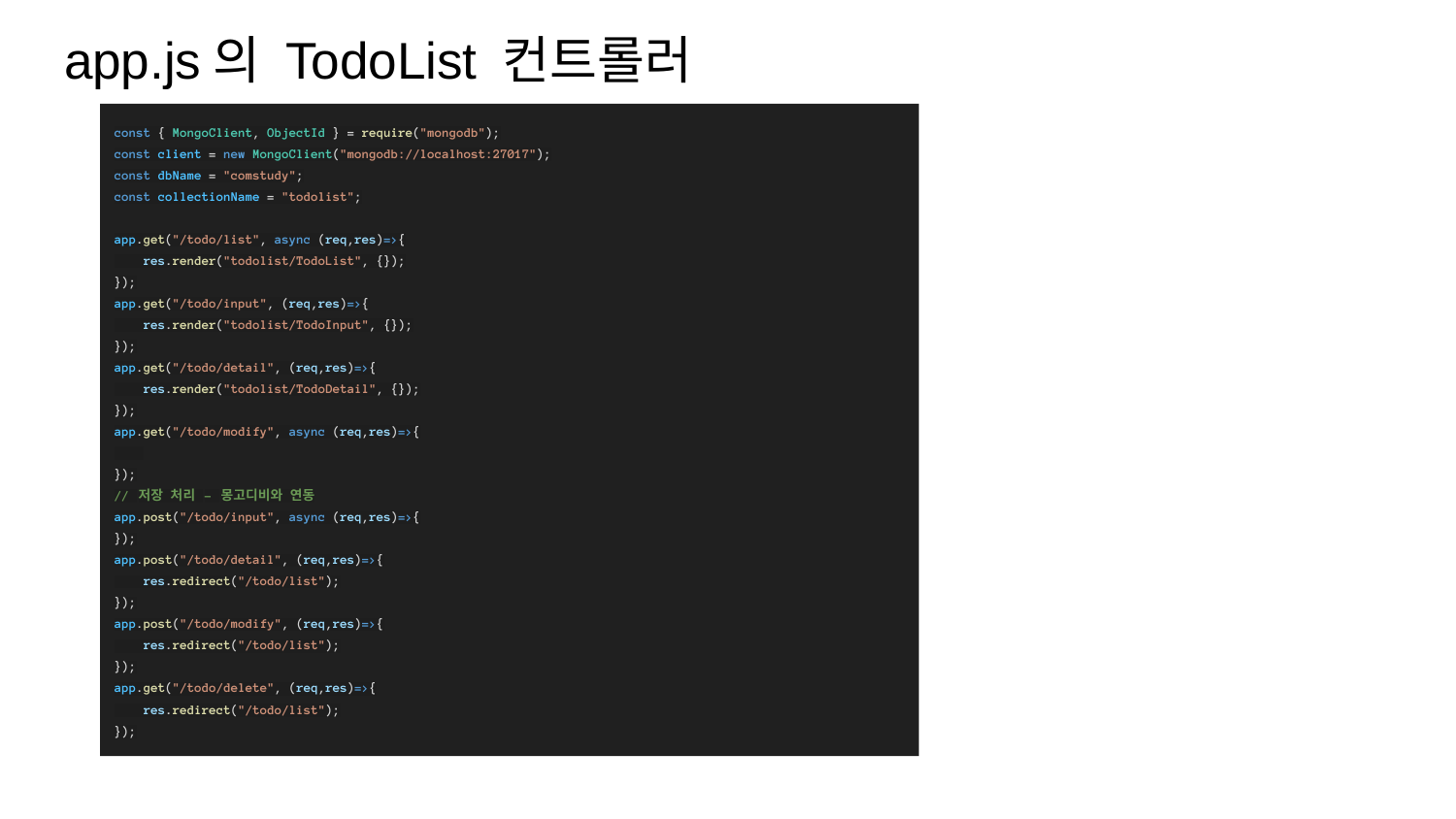

# app.js의 TodoList 컨트롤러
const { MongoClient, ObjectId } = require("mongodb");
const client = new MongoClient("mongodb://localhost:27017");
const dbName = "comstudy";
const collectionName = "todolist";

app.get("/todo/list", async (req,res)=>{
    res.render("todolist/TodoList", {});
});
app.get("/todo/input", (req,res)=>{
    res.render("todolist/TodoInput", {});
});
app.get("/todo/detail", (req,res)=>{
    res.render("todolist/TodoDetail", {});
});
app.get("/todo/modify", async (req,res)=>{

});
// 저장 처리 - 몽고디비와 연동
app.post("/todo/input", async (req,res)=>{
});
app.post("/todo/detail", (req,res)=>{
    res.redirect("/todo/list");
});
app.post("/todo/modify", (req,res)=>{
    res.redirect("/todo/list");
});
app.get("/todo/delete", (req,res)=>{
    res.redirect("/todo/list");
});